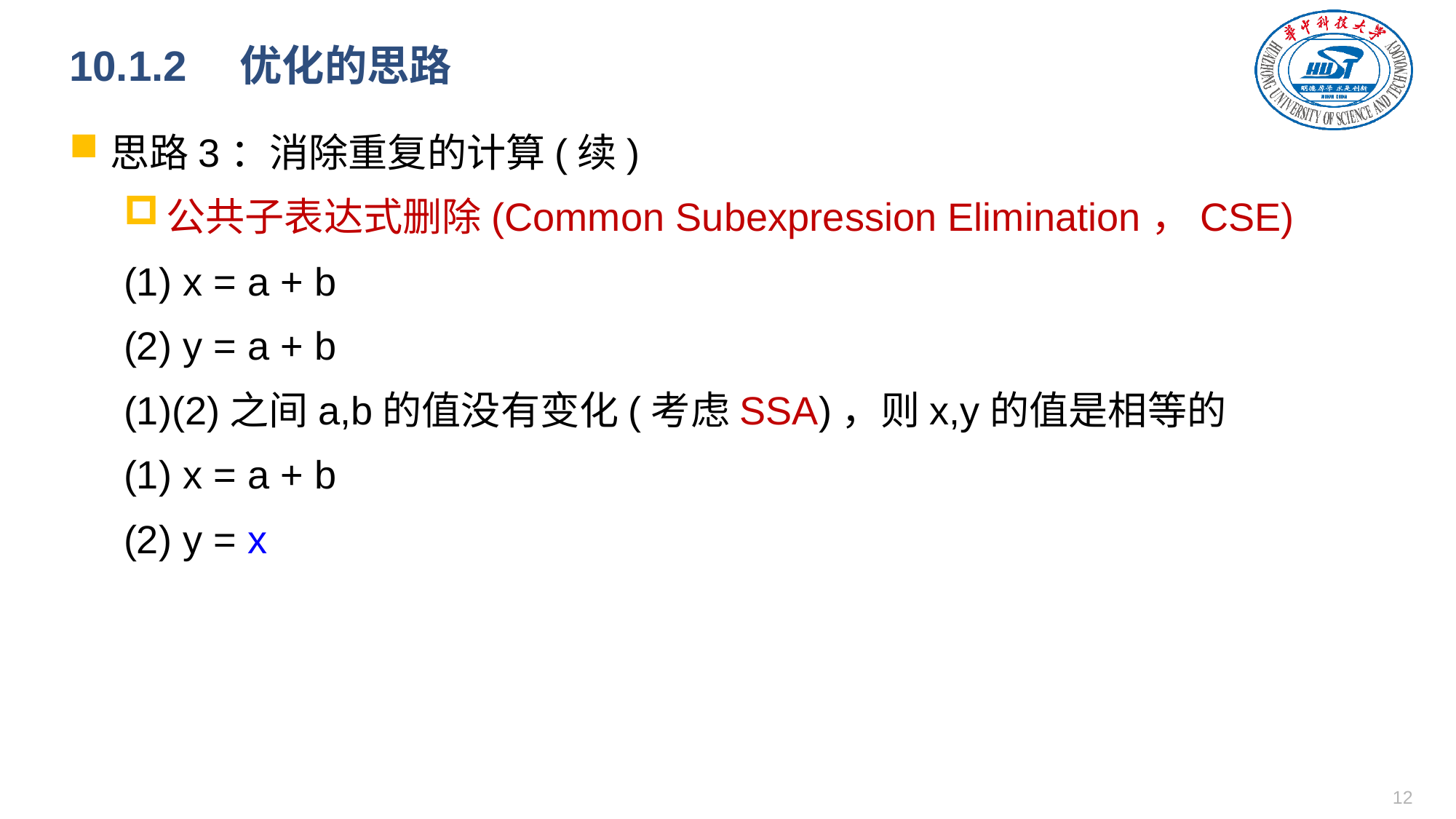

# 10.1.2　优化的思路
思路3：消除重复的计算(续)
公共子表达式删除(Common Subexpression Elimination，CSE)
(1) x = a + b
(2) y = a + b
(1)(2)之间a,b的值没有变化(考虑SSA)，则x,y的值是相等的
(1) x = a + b
(2) y = x

12